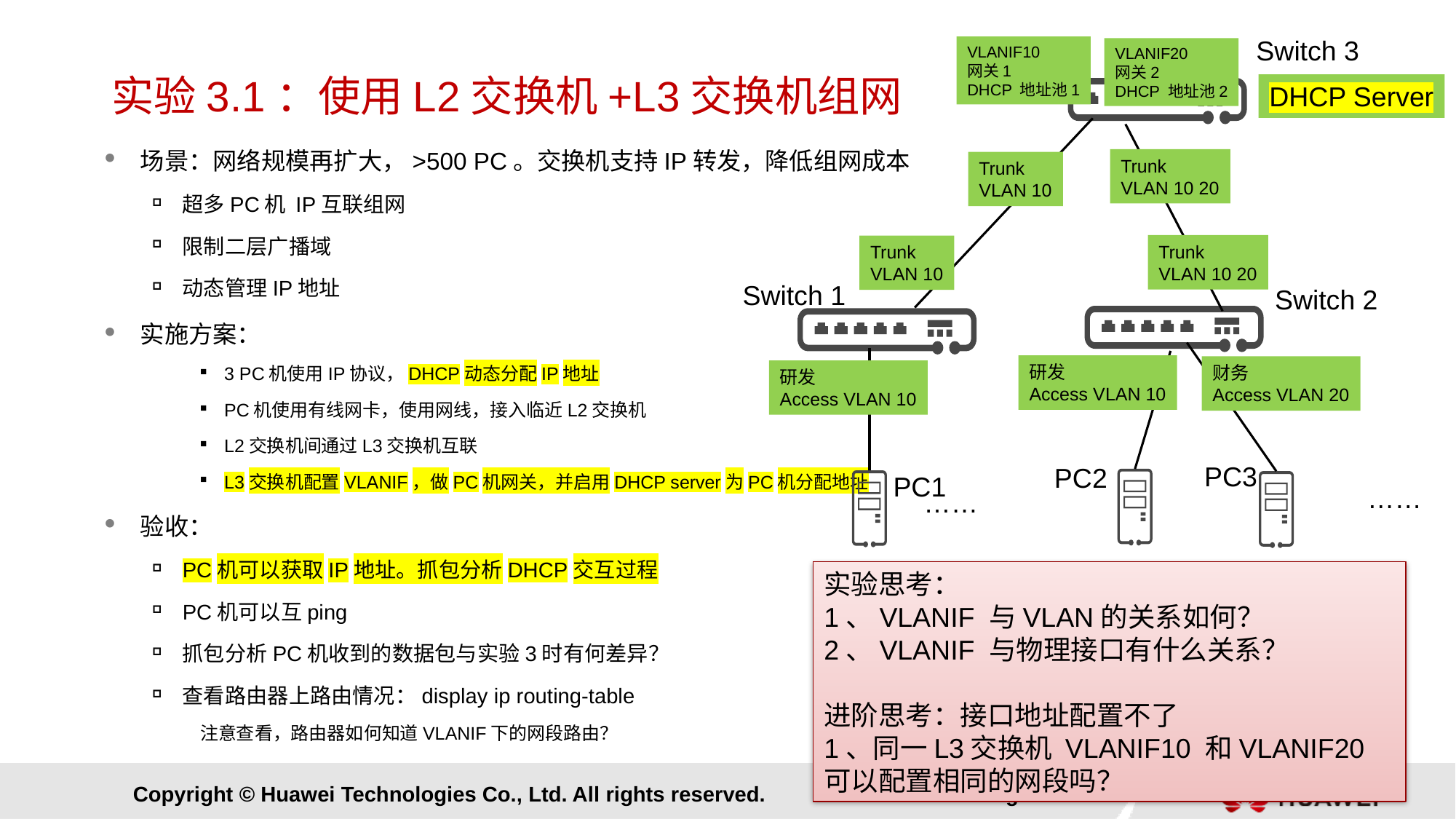

Switch 3
VLANIF10
网关1
DHCP 地址池1
VLANIF20
网关2
DHCP 地址池2
# 实验3.1：使用L2交换机+L3交换机组网
DHCP Server

场景：网络规模再扩大，>500 PC。交换机支持IP转发，降低组网成本
超多PC机 IP互联组网
限制二层广播域
动态管理IP地址
实施方案：
3 PC机使用IP协议，DHCP动态分配IP地址
PC机使用有线网卡，使用网线，接入临近L2交换机
L2交换机间通过L3交换机互联
L3交换机配置VLANIF，做PC机网关，并启用DHCP server为PC机分配地址
验收：
PC机可以获取IP地址。抓包分析DHCP交互过程
PC机可以互ping
抓包分析PC机收到的数据包与实验3时有何差异？
查看路由器上路由情况：display ip routing-table
注意查看，路由器如何知道VLANIF下的网段路由？
Trunk
VLAN 10 20
Trunk
VLAN 10
Trunk
VLAN 10 20
Trunk
VLAN 10
Switch 1
Switch 2

研发
Access VLAN 10
财务
Access VLAN 20
研发
Access VLAN 10
PC3
PC2
PC1

……
……
实验思考：
1、VLANIF 与VLAN的关系如何？
2、VLANIF 与物理接口有什么关系？

进阶思考：接口地址配置不了
1、同一L3交换机 VLANIF10 和VLANIF20 可以配置相同的网段吗？
Page29